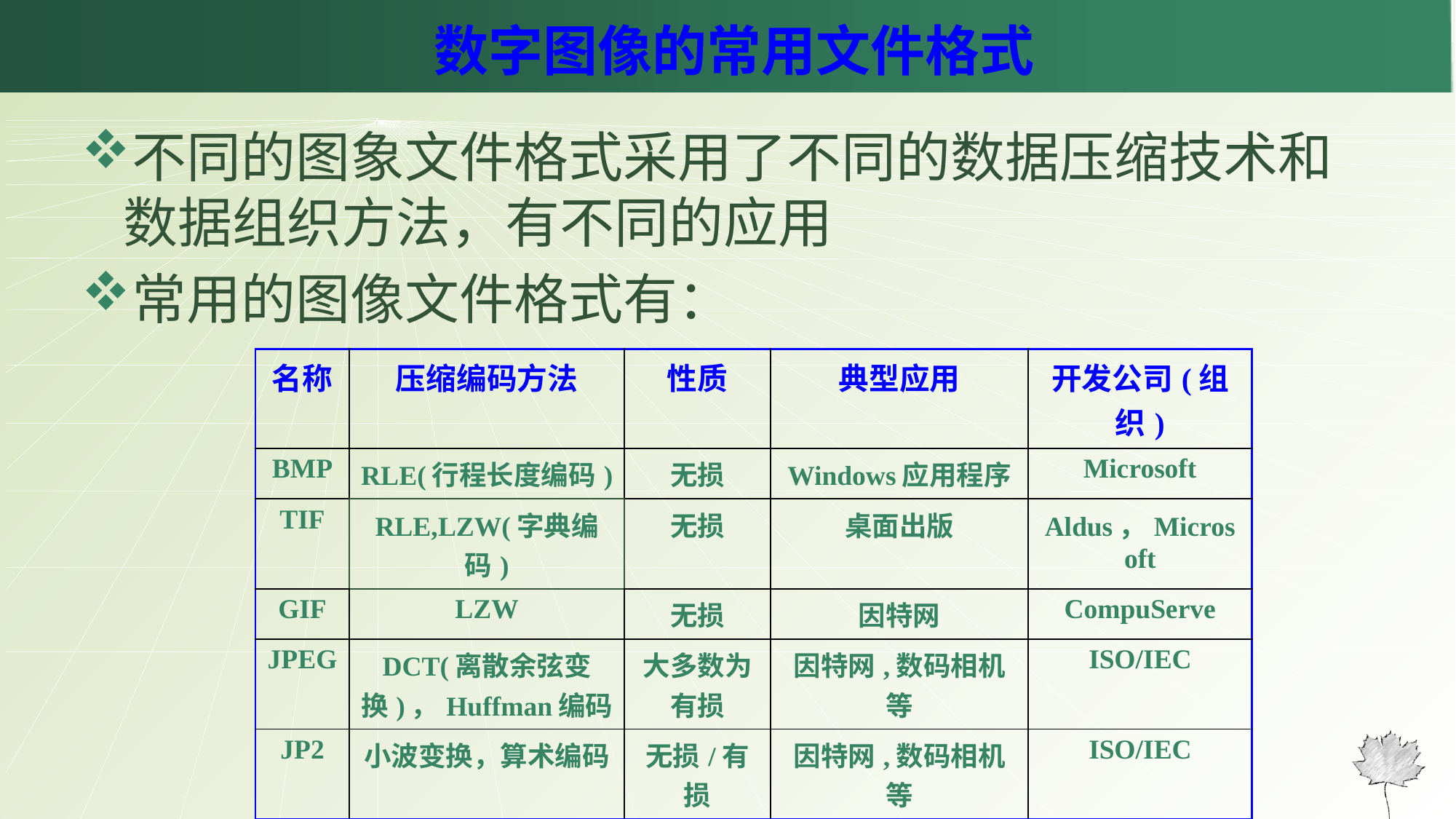

# 数字图像的常用文件格式
不同的图象文件格式采用了不同的数据压缩技术和数据组织方法，有不同的应用
常用的图像文件格式有：

| 名称 | 压缩编码方法 | 性质 | 典型应用 | 开发公司(组织) |
| --- | --- | --- | --- | --- |
| BMP | RLE(行程长度编码) | 无损 | Windows应用程序 | Microsoft |
| TIF | RLE,LZW(字典编码) | 无损 | 桌面出版 | Aldus，Microsoft |
| GIF | LZW | 无损 | 因特网 | CompuServe |
| JPEG | DCT(离散余弦变换)，Huffman编码 | 大多数为有损 | 因特网,数码相机等 | ISO/IEC |
| JP2 | 小波变换，算术编码 | 无损/有损 | 因特网,数码相机等 | ISO/IEC |